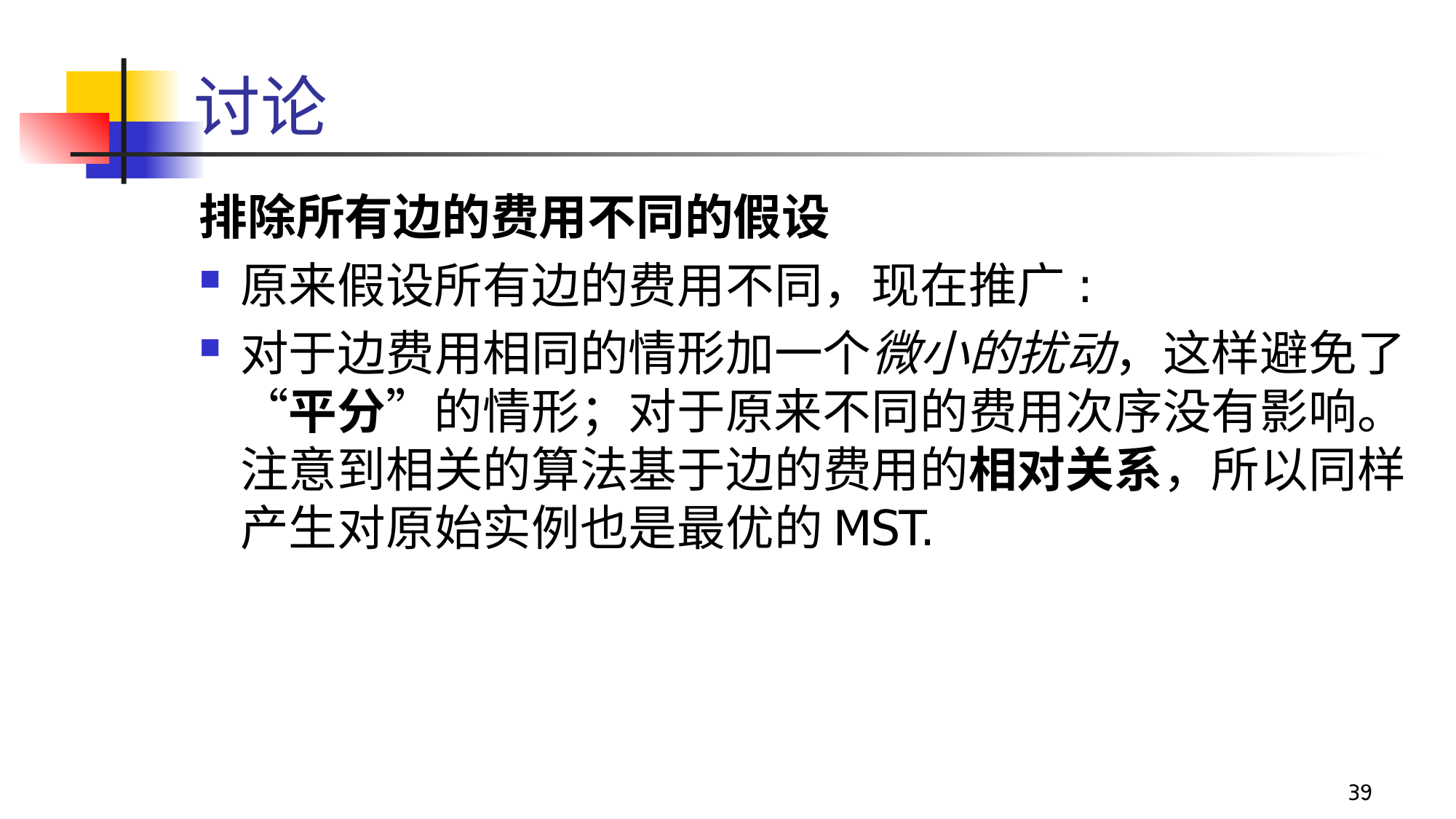

# 讨论
排除所有边的费用不同的假设
原来假设所有边的费用不同，现在推广:
对于边费用相同的情形加一个微小的扰动，这样避免了“平分”的情形；对于原来不同的费用次序没有影响。注意到相关的算法基于边的费用的相对关系，所以同样产生对原始实例也是最优的MST.
39